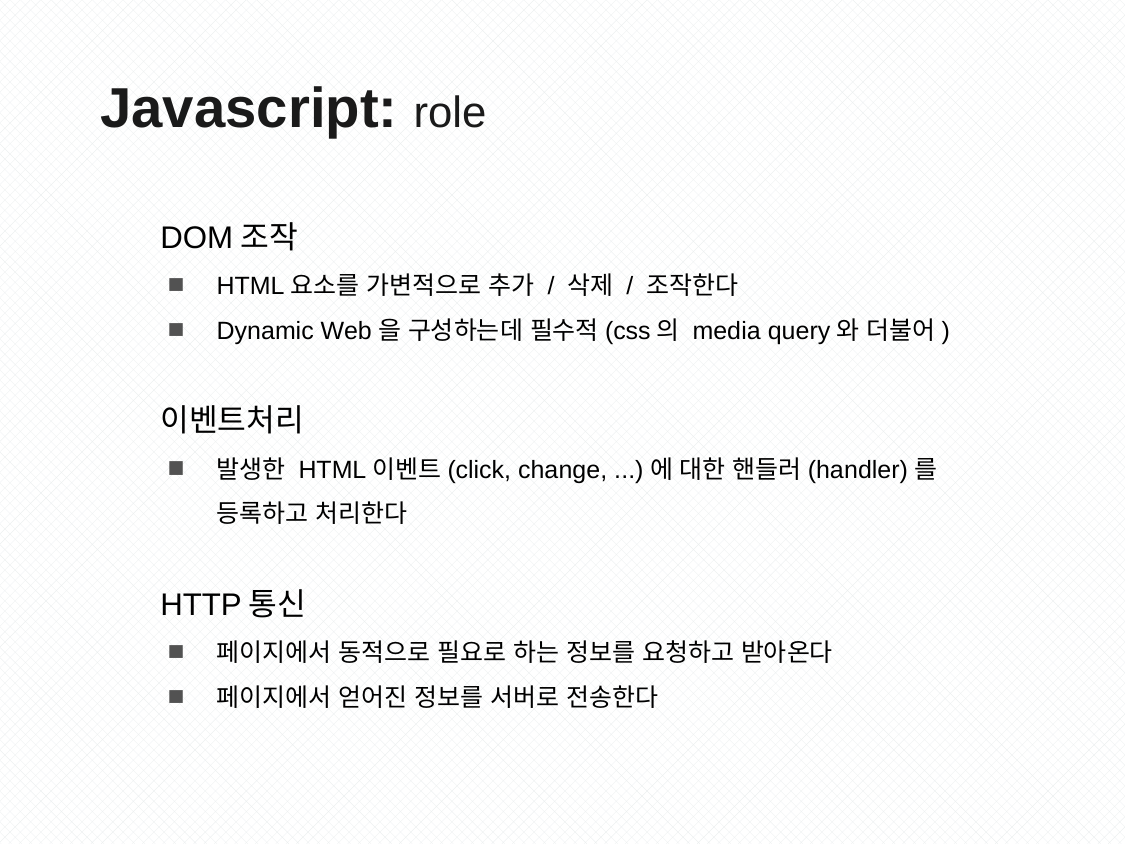

Javascript: role
DOM조작
HTML요소를 가변적으로 추가 / 삭제 / 조작한다
Dynamic Web을 구성하는데 필수적(css의 media query와 더불어)
이벤트처리
발생한 HTML이벤트(click, change, ...)에 대한 핸들러(handler)를 등록하고 처리한다
HTTP통신
페이지에서 동적으로 필요로 하는 정보를 요청하고 받아온다
페이지에서 얻어진 정보를 서버로 전송한다